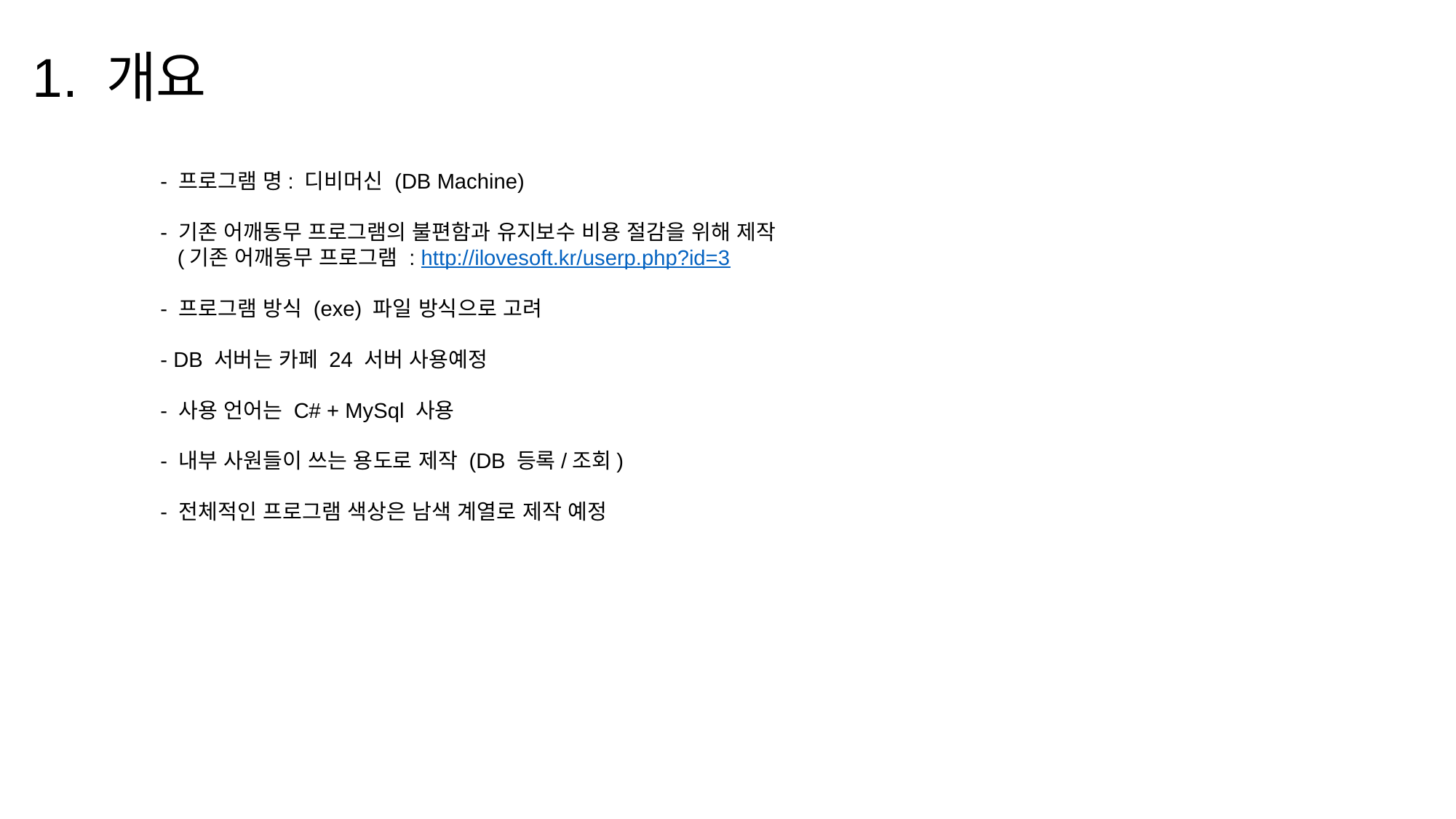

1. 개요
- 프로그램 명: 디비머신 (DB Machine)

- 기존 어깨동무 프로그램의 불편함과 유지보수 비용 절감을 위해 제작
  (기존 어깨동무 프로그램 : http://ilovesoft.kr/userp.php?id=3
- 프로그램 방식 (exe) 파일 방식으로 고려
- DB 서버는 카페 24 서버 사용예정
- 사용 언어는 C# + MySql 사용
- 내부 사원들이 쓰는 용도로 제작 (DB 등록/조회)
- 전체적인 프로그램 색상은 남색 계열로 제작 예정